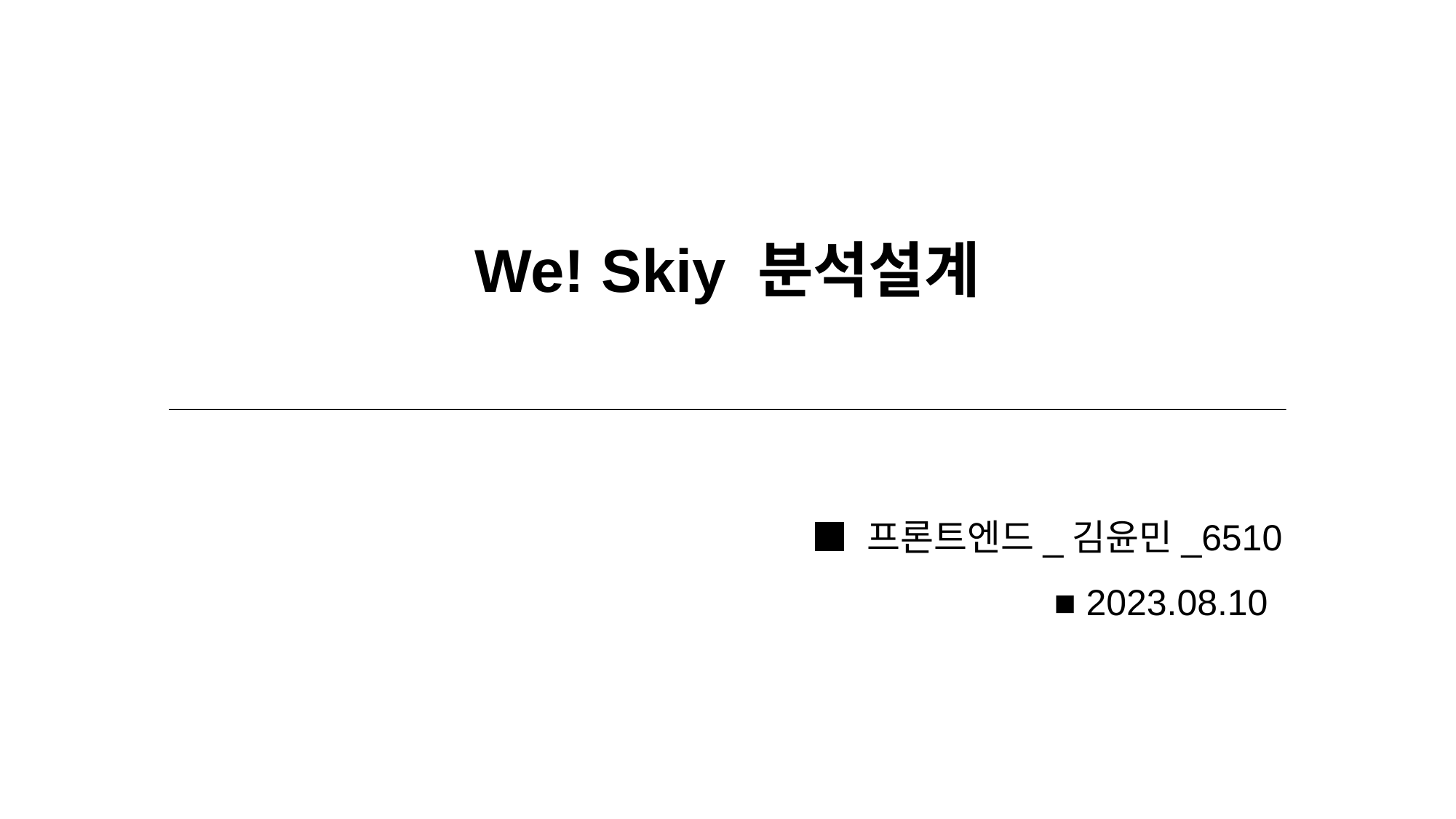

We! Skiy 분석설계

■ 프론트엔드_김윤민_6510
■ 2023.08.10